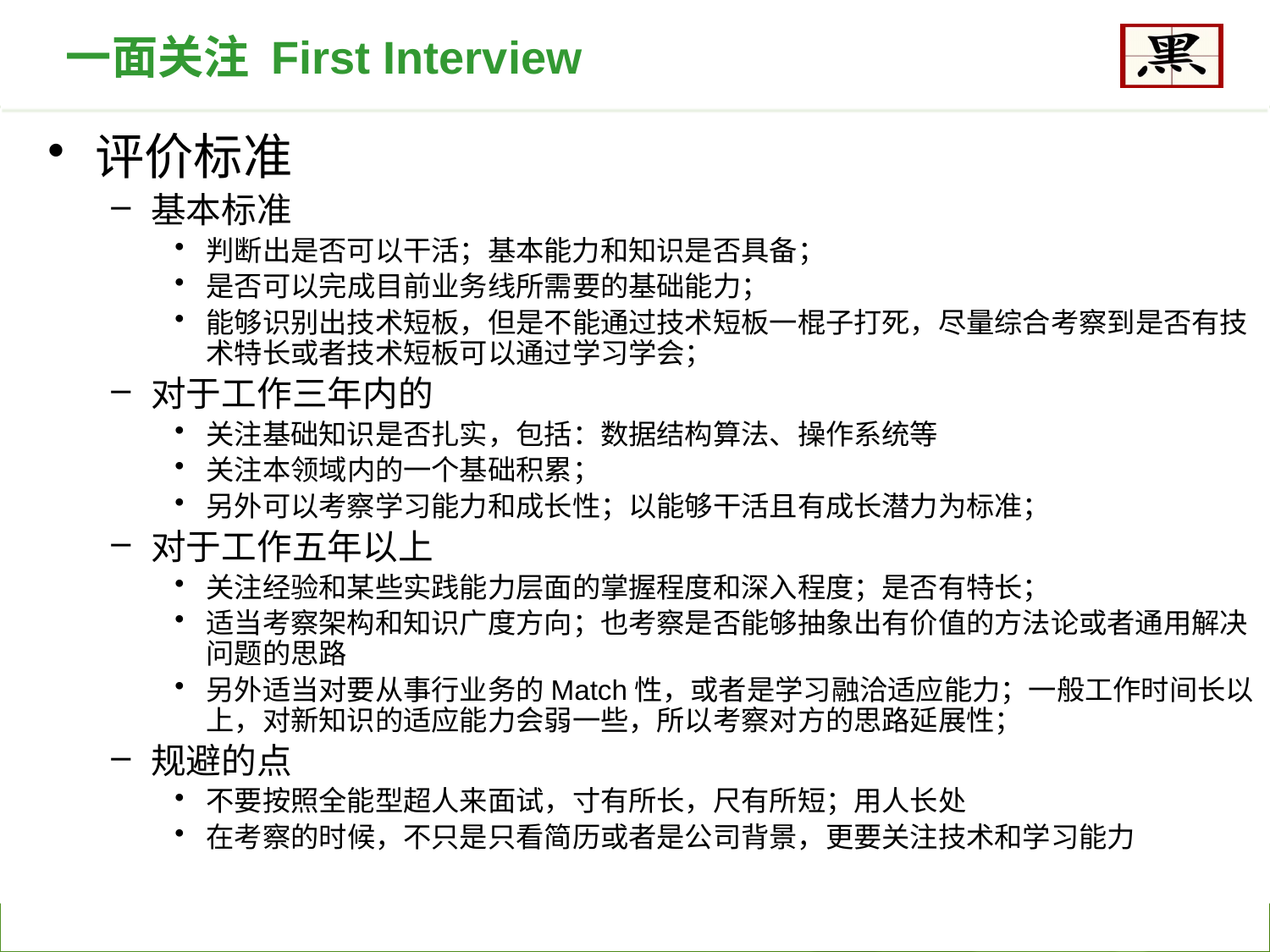

一面关注 First Interview
评价标准
基本标准
判断出是否可以干活；基本能力和知识是否具备；
是否可以完成目前业务线所需要的基础能力；
能够识别出技术短板，但是不能通过技术短板一棍子打死，尽量综合考察到是否有技术特长或者技术短板可以通过学习学会；
对于工作三年内的
关注基础知识是否扎实，包括：数据结构算法、操作系统等
关注本领域内的一个基础积累；
另外可以考察学习能力和成长性；以能够干活且有成长潜力为标准；
对于工作五年以上
关注经验和某些实践能力层面的掌握程度和深入程度；是否有特长；
适当考察架构和知识广度方向；也考察是否能够抽象出有价值的方法论或者通用解决问题的思路
另外适当对要从事行业务的Match性，或者是学习融洽适应能力；一般工作时间长以上，对新知识的适应能力会弱一些，所以考察对方的思路延展性；
规避的点
不要按照全能型超人来面试，寸有所长，尺有所短；用人长处
在考察的时候，不只是只看简历或者是公司背景，更要关注技术和学习能力